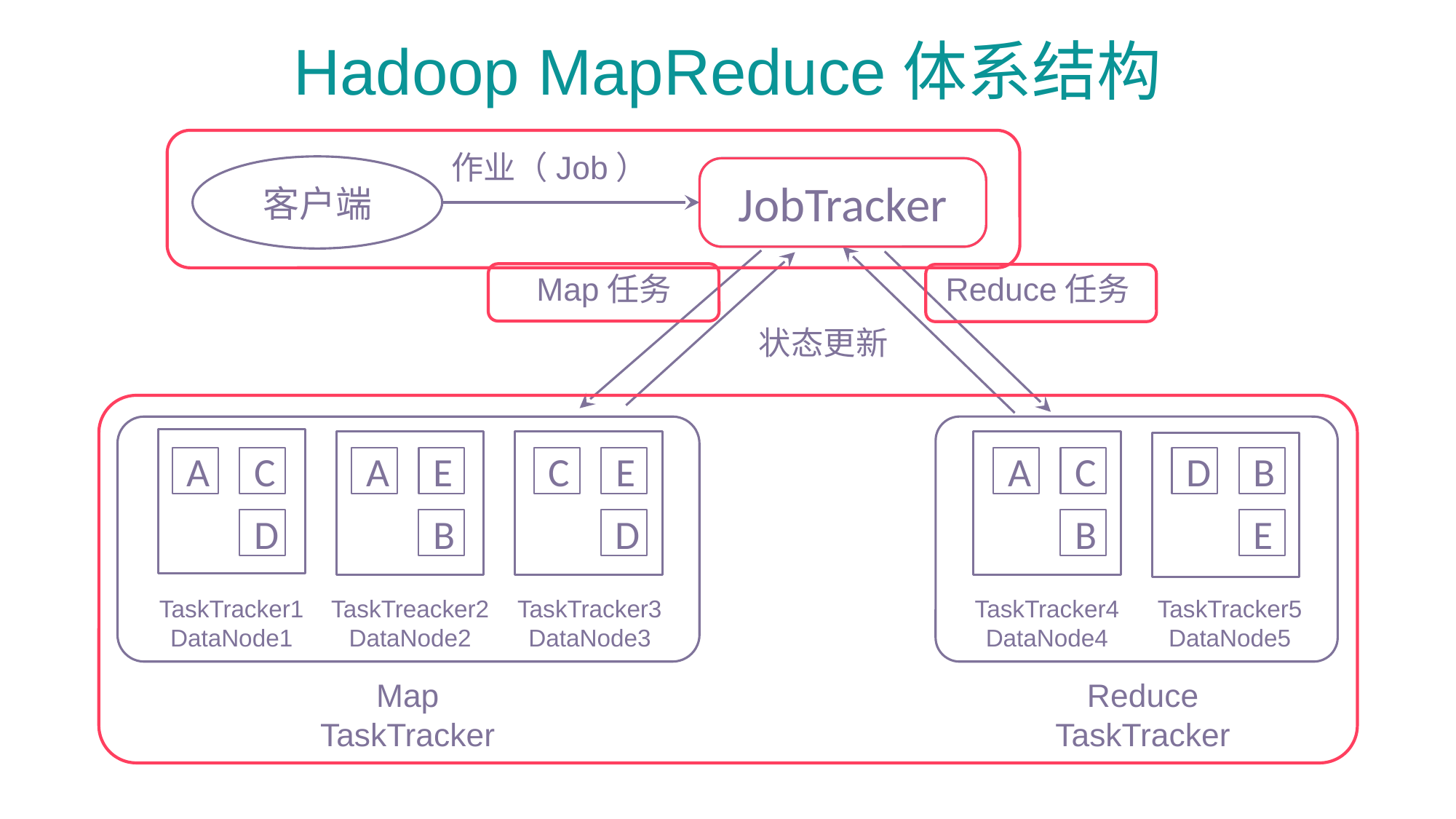

Hadoop MapReduce体系结构

作业（Job）
客户端
JobTracker

Map任务
Reduce任务

状态更新

A
C
A
E
C
E
A
C
D
B
D
B
D
B
E
TaskTracker1
DataNode1
TaskTreacker2
DataNode2
TaskTracker3
DataNode3
TaskTracker4
DataNode4
TaskTracker5
DataNode5
Map
TaskTracker
Reduce
TaskTracker